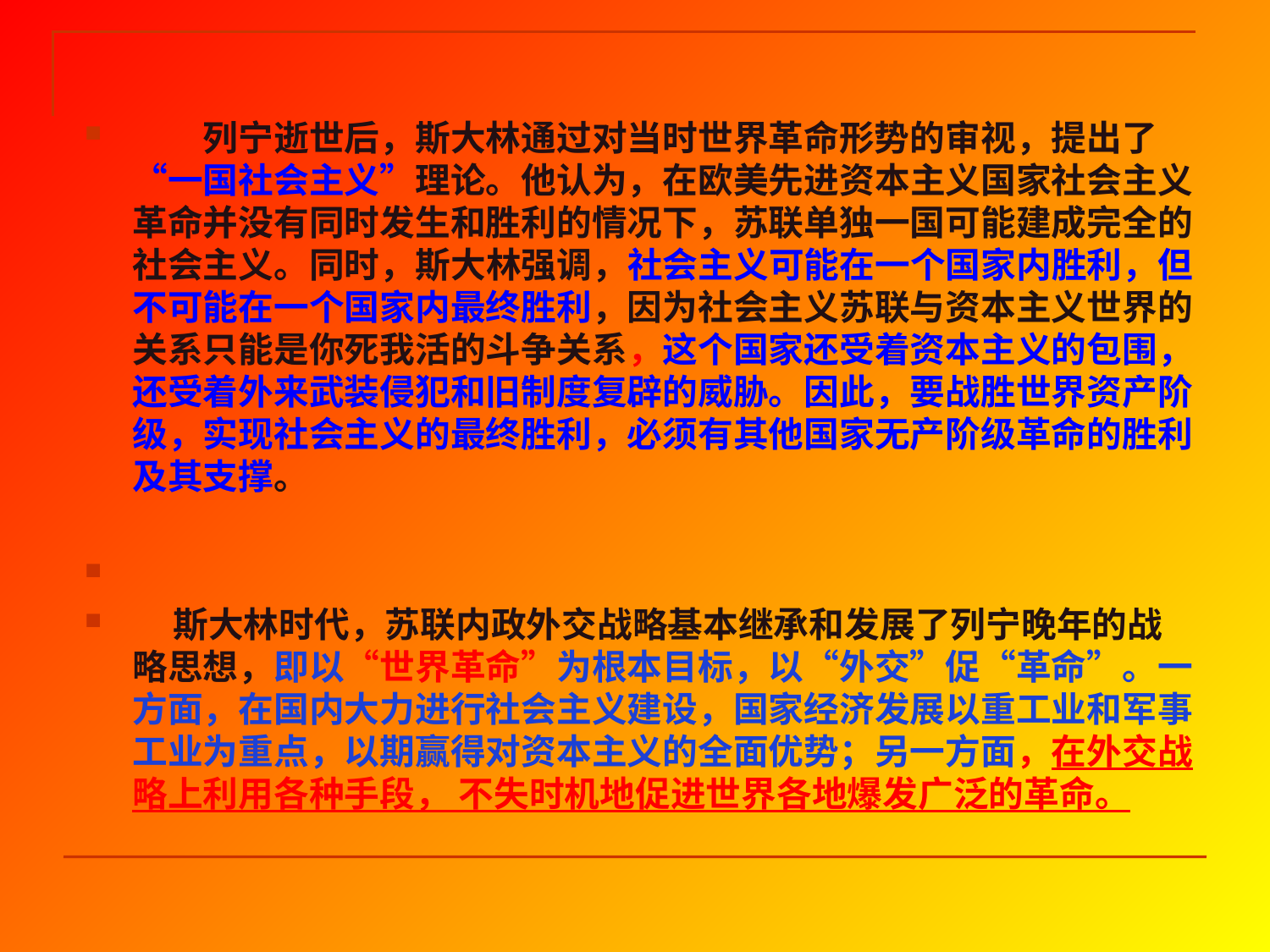

列宁逝世后，斯大林通过对当时世界革命形势的审视，提出了“一国社会主义”理论。他认为，在欧美先进资本主义国家社会主义革命并没有同时发生和胜利的情况下，苏联单独一国可能建成完全的社会主义。同时，斯大林强调，社会主义可能在一个国家内胜利，但不可能在一个国家内最终胜利，因为社会主义苏联与资本主义世界的关系只能是你死我活的斗争关系，这个国家还受着资本主义的包围，还受着外来武装侵犯和旧制度复辟的威胁。因此，要战胜世界资产阶级，实现社会主义的最终胜利，必须有其他国家无产阶级革命的胜利及其支撑。

    斯大林时代，苏联内政外交战略基本继承和发展了列宁晚年的战略思想，即以“世界革命”为根本目标，以“外交”促“革命”。一方面，在国内大力进行社会主义建设，国家经济发展以重工业和军事工业为重点，以期赢得对资本主义的全面优势；另一方面，在外交战略上利用各种手段， 不失时机地促进世界各地爆发广泛的革命。